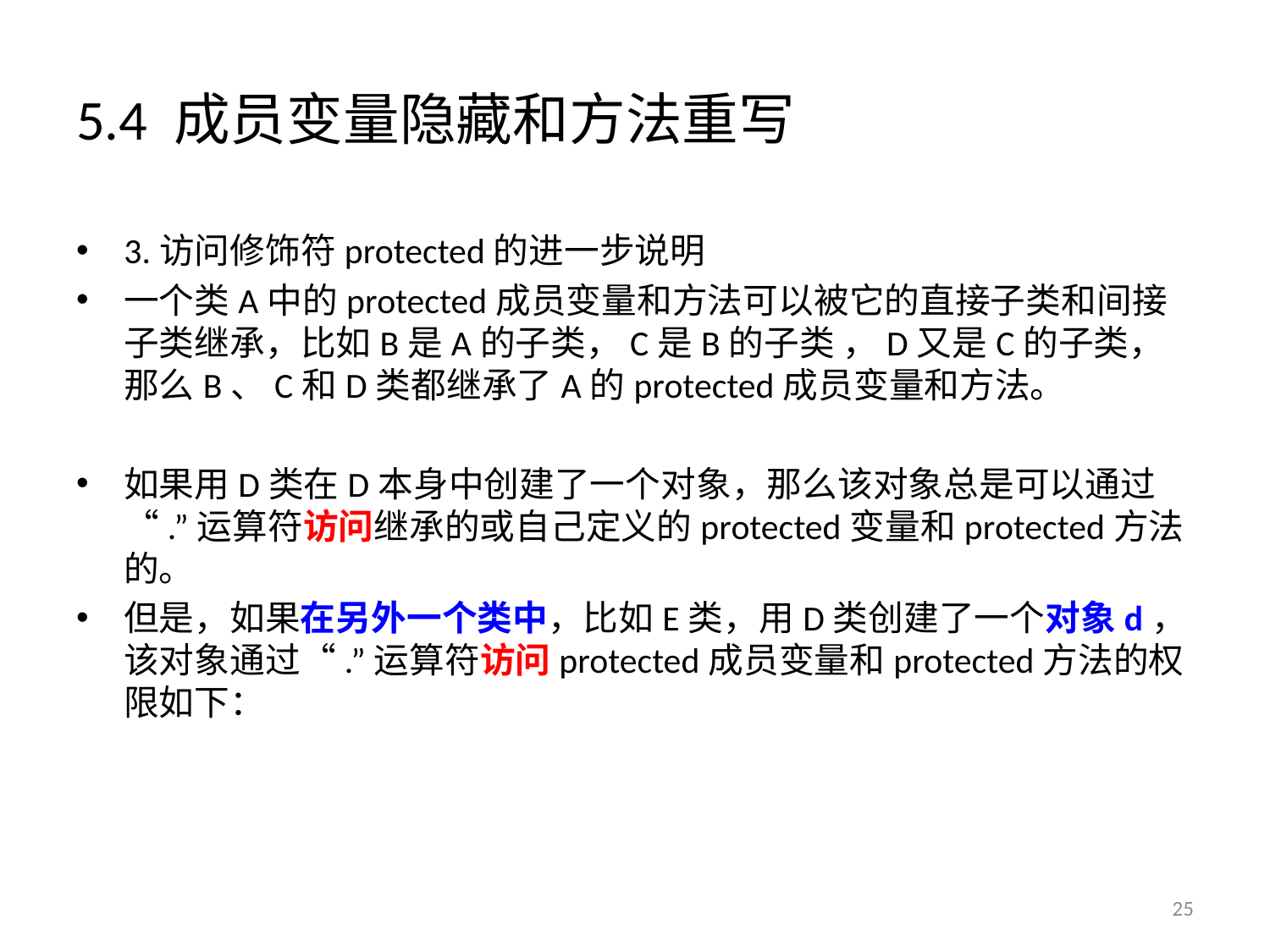

# 5.4 成员变量隐藏和方法重写
3.访问修饰符protected的进一步说明
一个类A中的protected成员变量和方法可以被它的直接子类和间接子类继承，比如B是A的子类，C是B的子类 ，D又是C的子类，那么B、C和D类都继承了A的protected成员变量和方法。

如果用D类在D本身中创建了一个对象，那么该对象总是可以通过“.”运算符访问继承的或自己定义的protected变量和protected方法的。
但是，如果在另外一个类中，比如E类，用D类创建了一个对象d，该对象通过“.”运算符访问protected成员变量和protected方法的权限如下：
25